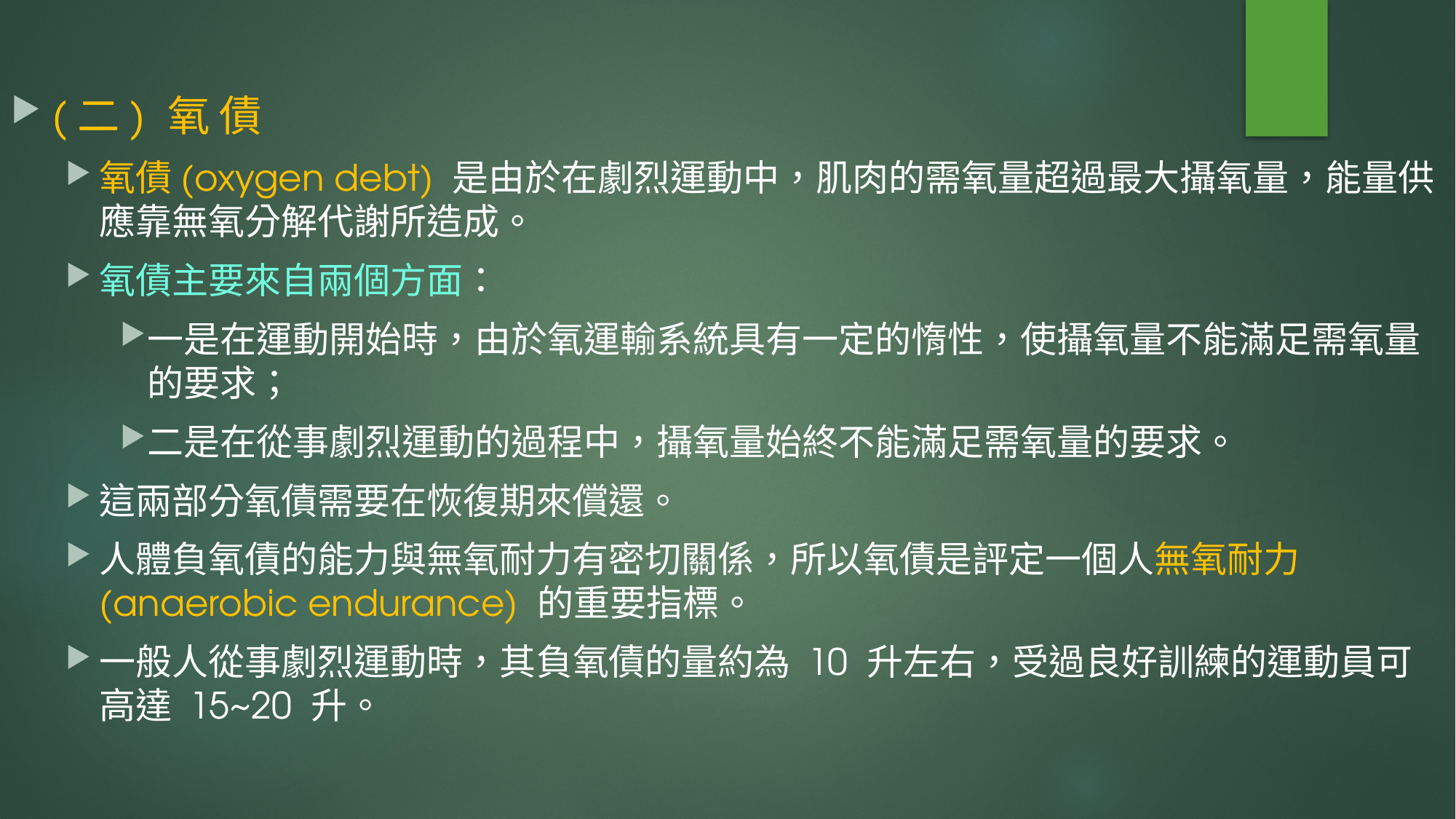

(二) 氧 債
氧債(oxygen debt) 是由於在劇烈運動中，肌肉的需氧量超過最大攝氧量，能量供應靠無氧分解代謝所造成。
氧債主要來自兩個方面：
一是在運動開始時，由於氧運輸系統具有一定的惰性，使攝氧量不能滿足需氧量的要求；
二是在從事劇烈運動的過程中，攝氧量始終不能滿足需氧量的要求。
這兩部分氧債需要在恢復期來償還。
人體負氧債的能力與無氧耐力有密切關係，所以氧債是評定一個人無氧耐力(anaerobic endurance) 的重要指標。
一般人從事劇烈運動時，其負氧債的量約為 10 升左右，受過良好訓練的運動員可高達 15~20 升。